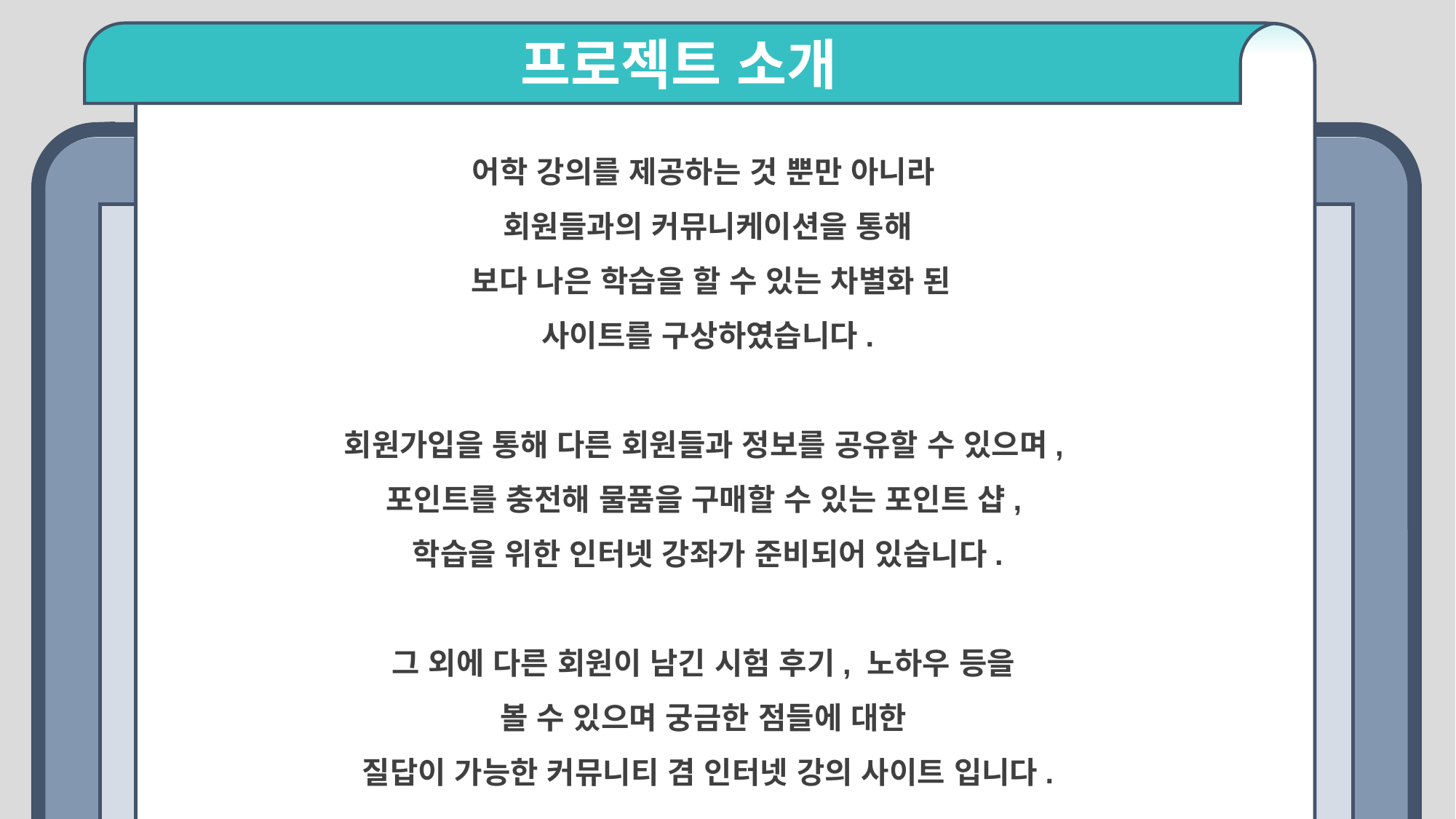

프로젝트 소개

어학 강의를 제공하는 것 뿐만 아니라
회원들과의 커뮤니케이션을 통해
 보다 나은 학습을 할 수 있는 차별화 된
사이트를 구상하였습니다.

회원가입을 통해 다른 회원들과 정보를 공유할 수 있으며,
포인트를 충전해 물품을 구매할 수 있는 포인트 샵,
학습을 위한 인터넷 강좌가 준비되어 있습니다.

그 외에 다른 회원이 남긴 시험 후기, 노하우 등을
볼 수 있으며 궁금한 점들에 대한
질답이 가능한 커뮤니티 겸 인터넷 강의 사이트 입니다.